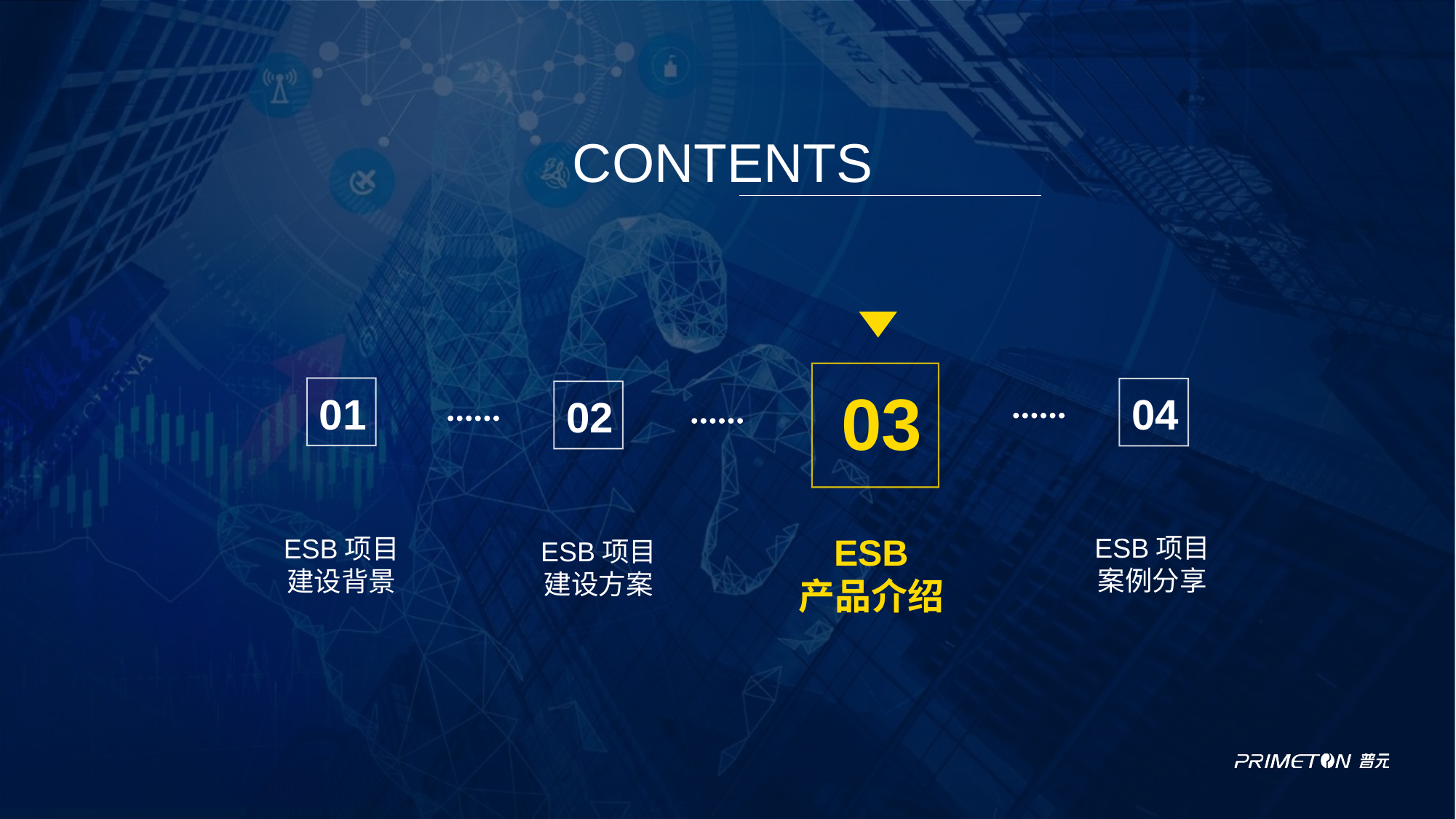

CONTENTS

03
ESB
产品介绍

01
ESB项目
建设背景

04
ESB项目
案例分享

02
ESB项目
建设方案